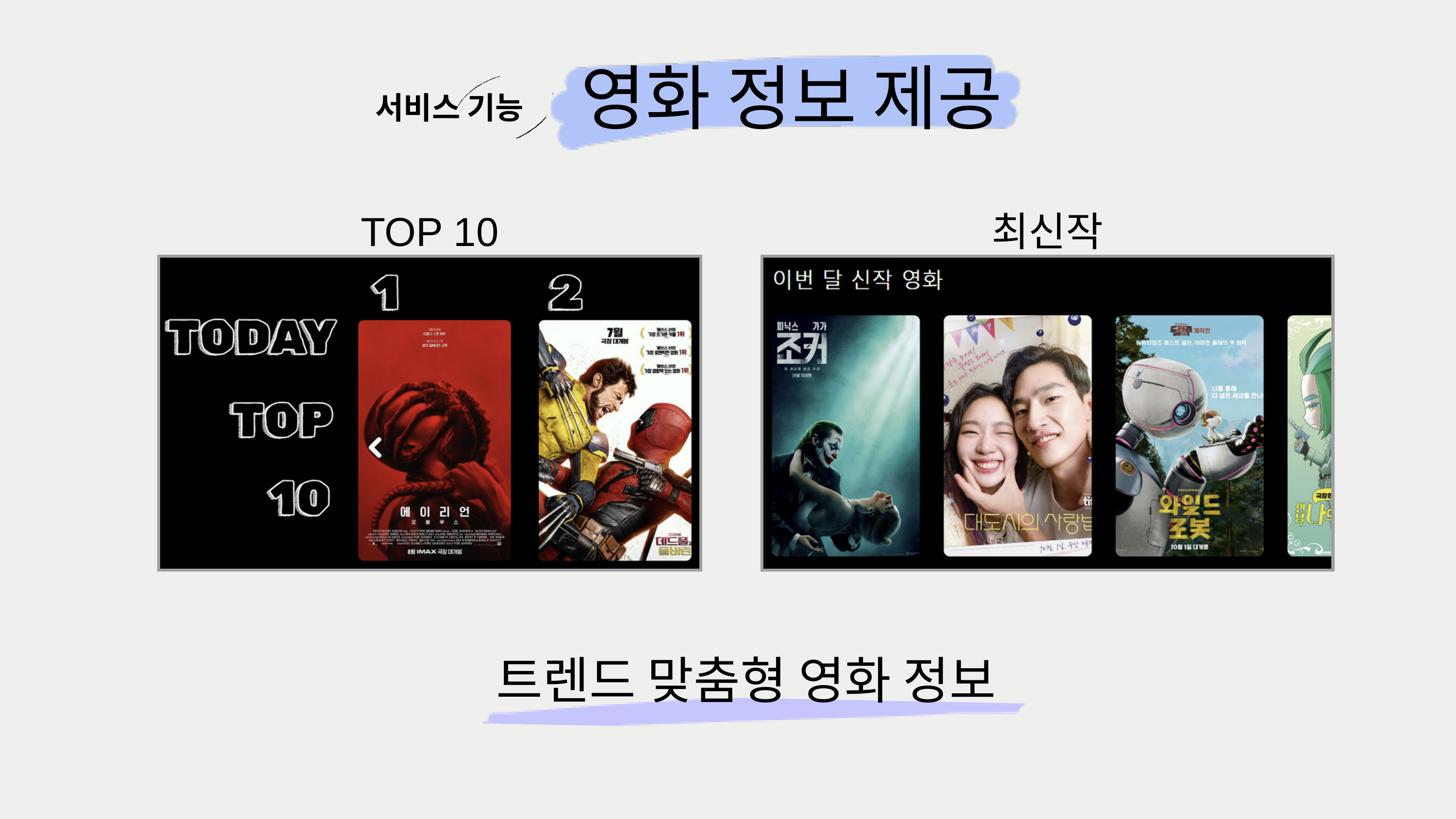

영화 정보 제공

서비스 기능
TOP 10
최신작

트렌드 맞춤형 영화 정보